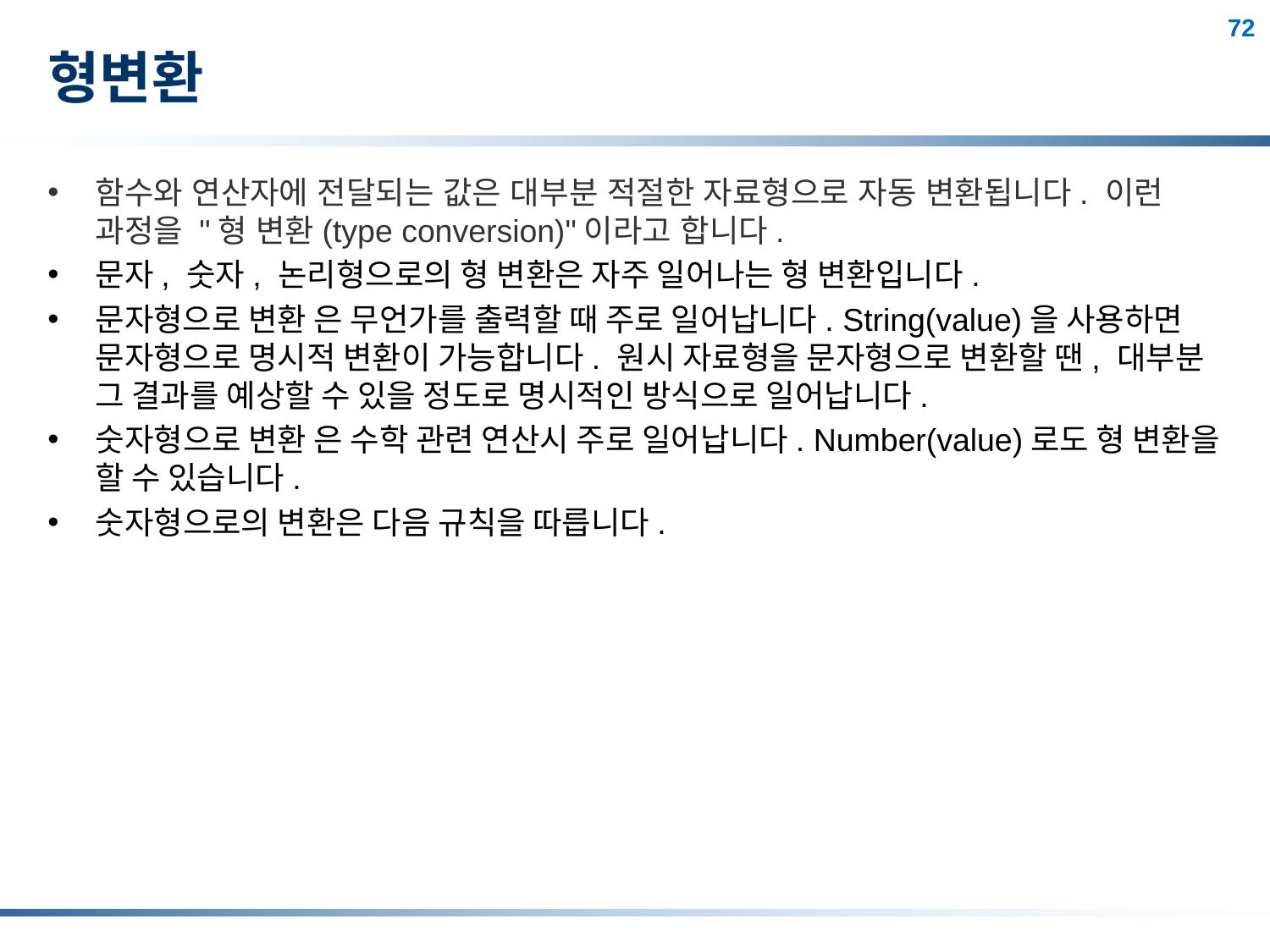

# 형변환
함수와 연산자에 전달되는 값은 대부분 적절한 자료형으로 자동 변환됩니다. 이런 과정을 "형 변환(type conversion)"이라고 합니다.
문자, 숫자, 논리형으로의 형 변환은 자주 일어나는 형 변환입니다.
문자형으로 변환 은 무언가를 출력할 때 주로 일어납니다. String(value)을 사용하면 문자형으로 명시적 변환이 가능합니다. 원시 자료형을 문자형으로 변환할 땐, 대부분 그 결과를 예상할 수 있을 정도로 명시적인 방식으로 일어납니다.
숫자형으로 변환 은 수학 관련 연산시 주로 일어납니다. Number(value)로도 형 변환을 할 수 있습니다.
숫자형으로의 변환은 다음 규칙을 따릅니다.

72